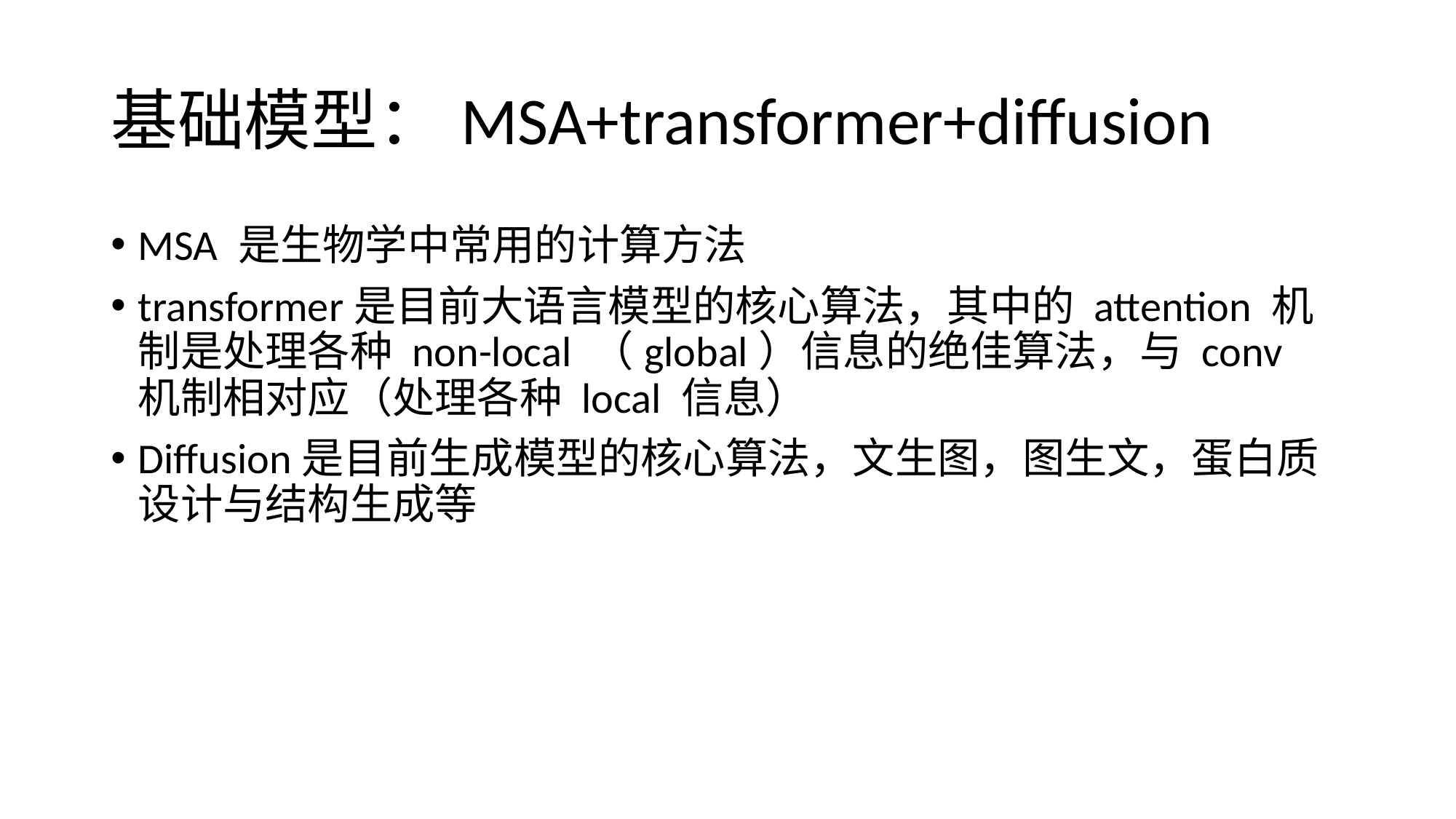

# 基础模型：MSA+transformer+diffusion
MSA 是生物学中常用的计算方法
transformer是目前大语言模型的核心算法，其中的 attention 机制是处理各种 non-local （global）信息的绝佳算法，与 conv 机制相对应（处理各种 local 信息）
Diffusion是目前生成模型的核心算法，文生图，图生文，蛋白质设计与结构生成等